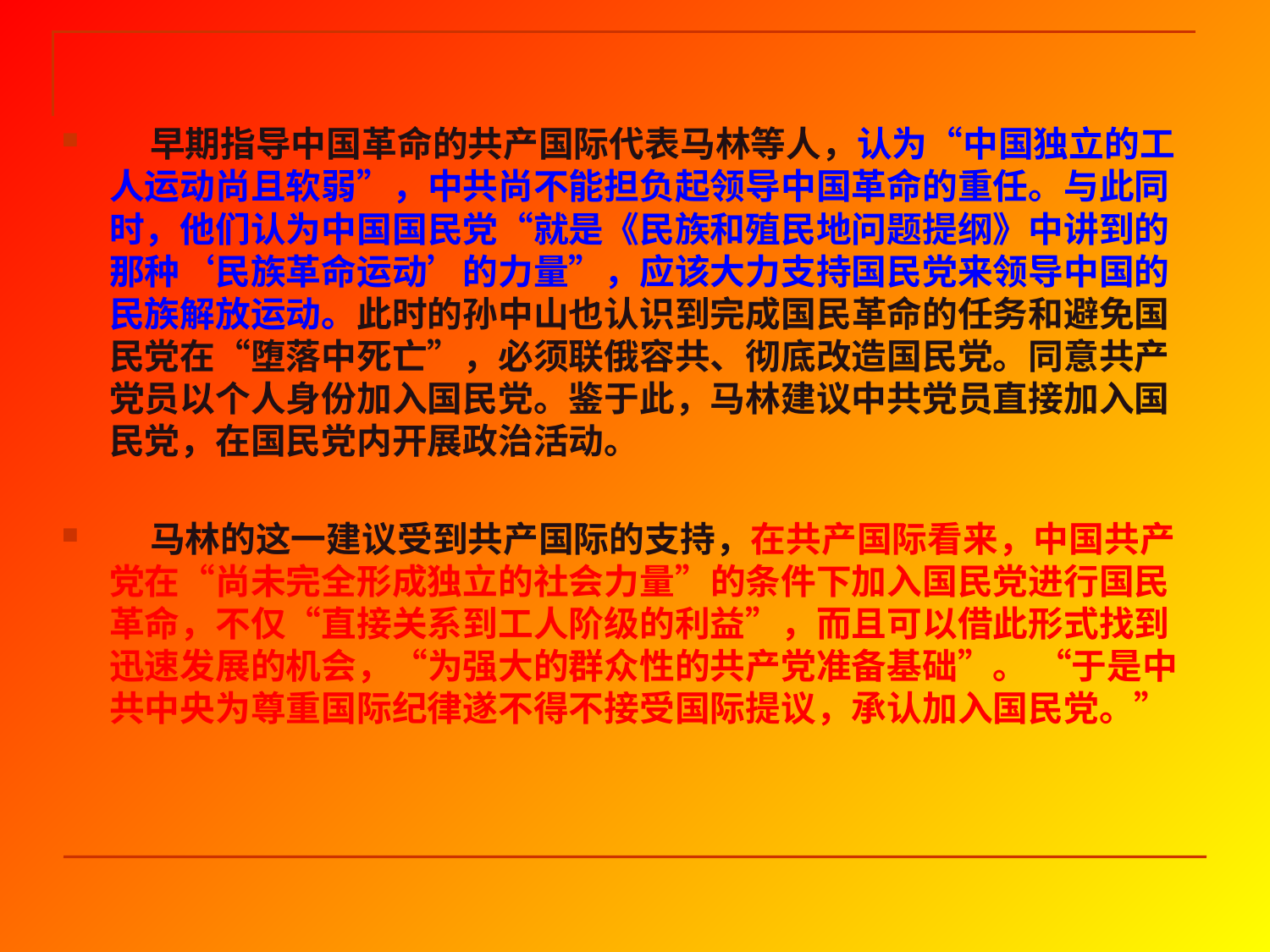

早期指导中国革命的共产国际代表马林等人，认为“中国独立的工人运动尚且软弱”，中共尚不能担负起领导中国革命的重任。与此同时，他们认为中国国民党“就是《民族和殖民地问题提纲》中讲到的那种‘民族革命运动’的力量”，应该大力支持国民党来领导中国的民族解放运动。此时的孙中山也认识到完成国民革命的任务和避免国民党在“堕落中死亡”，必须联俄容共、彻底改造国民党。同意共产党员以个人身份加入国民党。鉴于此，马林建议中共党员直接加入国民党，在国民党内开展政治活动。

    马林的这一建议受到共产国际的支持，在共产国际看来，中国共产党在“尚未完全形成独立的社会力量”的条件下加入国民党进行国民革命，不仅“直接关系到工人阶级的利益”，而且可以借此形式找到迅速发展的机会，“为强大的群众性的共产党准备基础”。 “于是中共中央为尊重国际纪律遂不得不接受国际提议，承认加入国民党。”